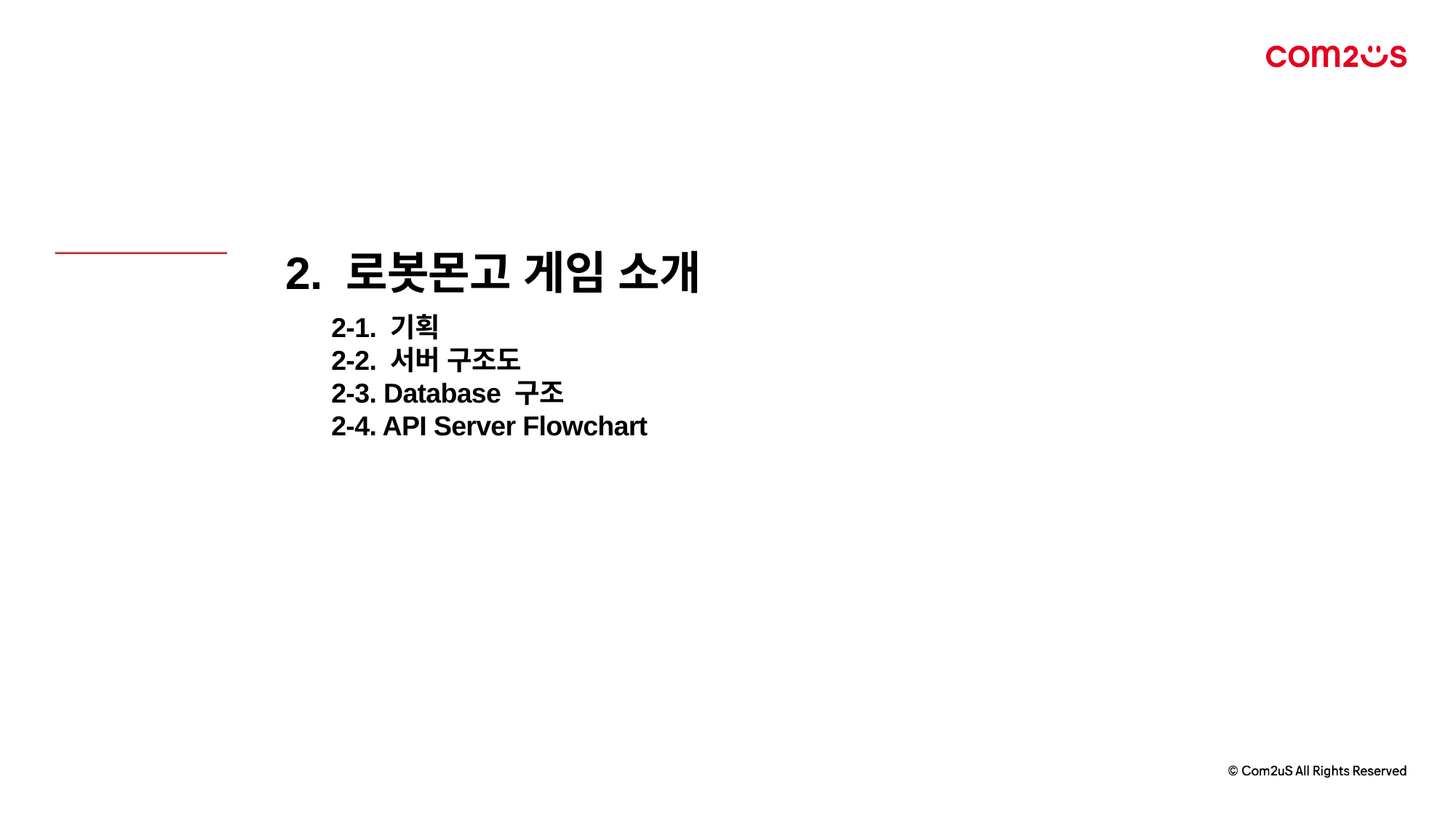

2. 로봇몬고 게임 소개
2-1. 기획
2-2. 서버 구조도
2-3. Database 구조
2-4. API Server Flowchart